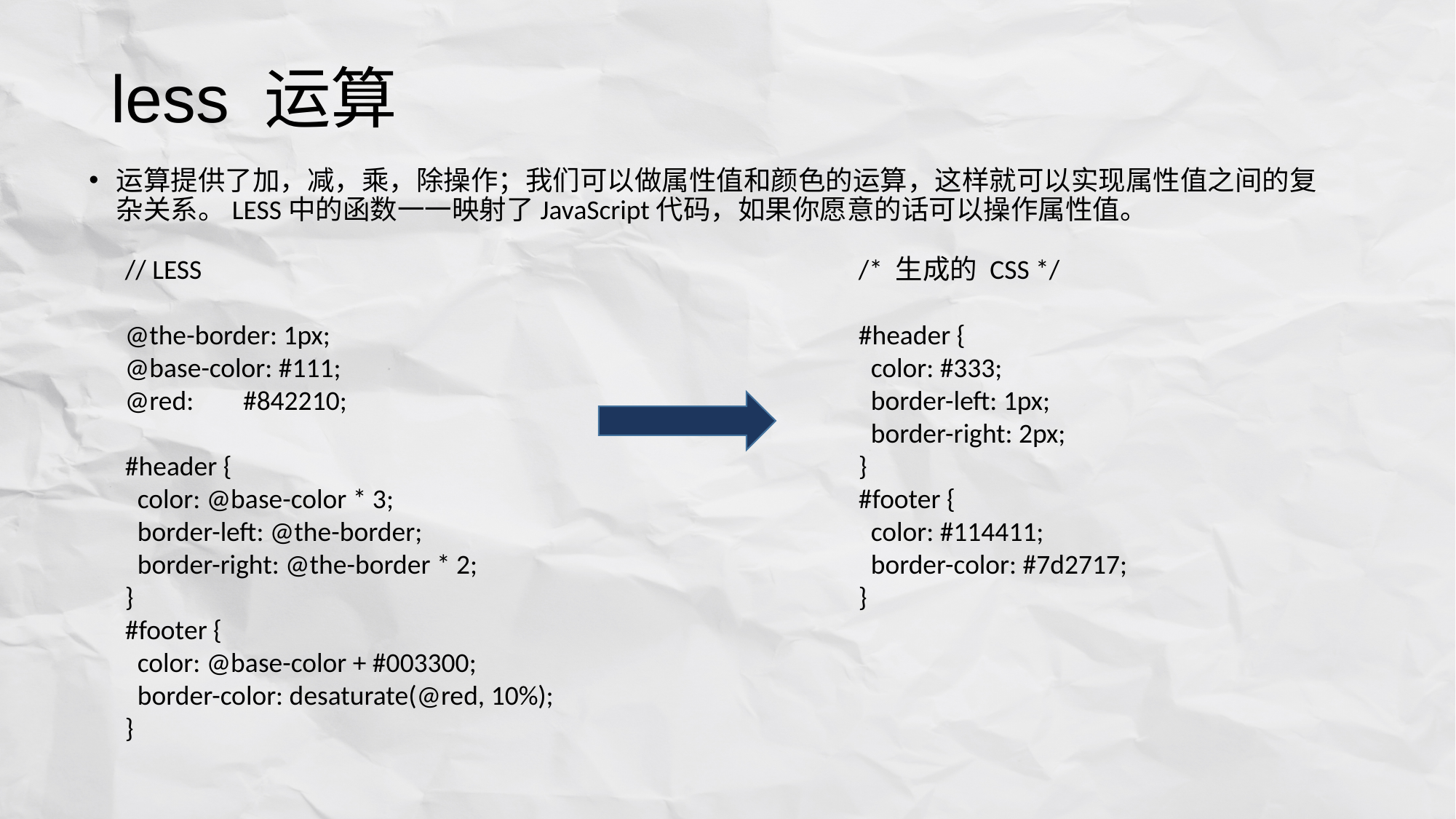

# less 运算
运算提供了加，减，乘，除操作；我们可以做属性值和颜色的运算，这样就可以实现属性值之间的复杂关系。LESS中的函数一一映射了JavaScript代码，如果你愿意的话可以操作属性值。
// LESS

@the-border: 1px;
@base-color: #111;
@red:        #842210;

#header {
  color: @base-color * 3;
  border-left: @the-border;
  border-right: @the-border * 2;
}
#footer {
  color: @base-color + #003300;
  border-color: desaturate(@red, 10%);
}
/* 生成的 CSS */

#header {
  color: #333;
  border-left: 1px;
  border-right: 2px;
}
#footer {
  color: #114411;
  border-color: #7d2717;
}